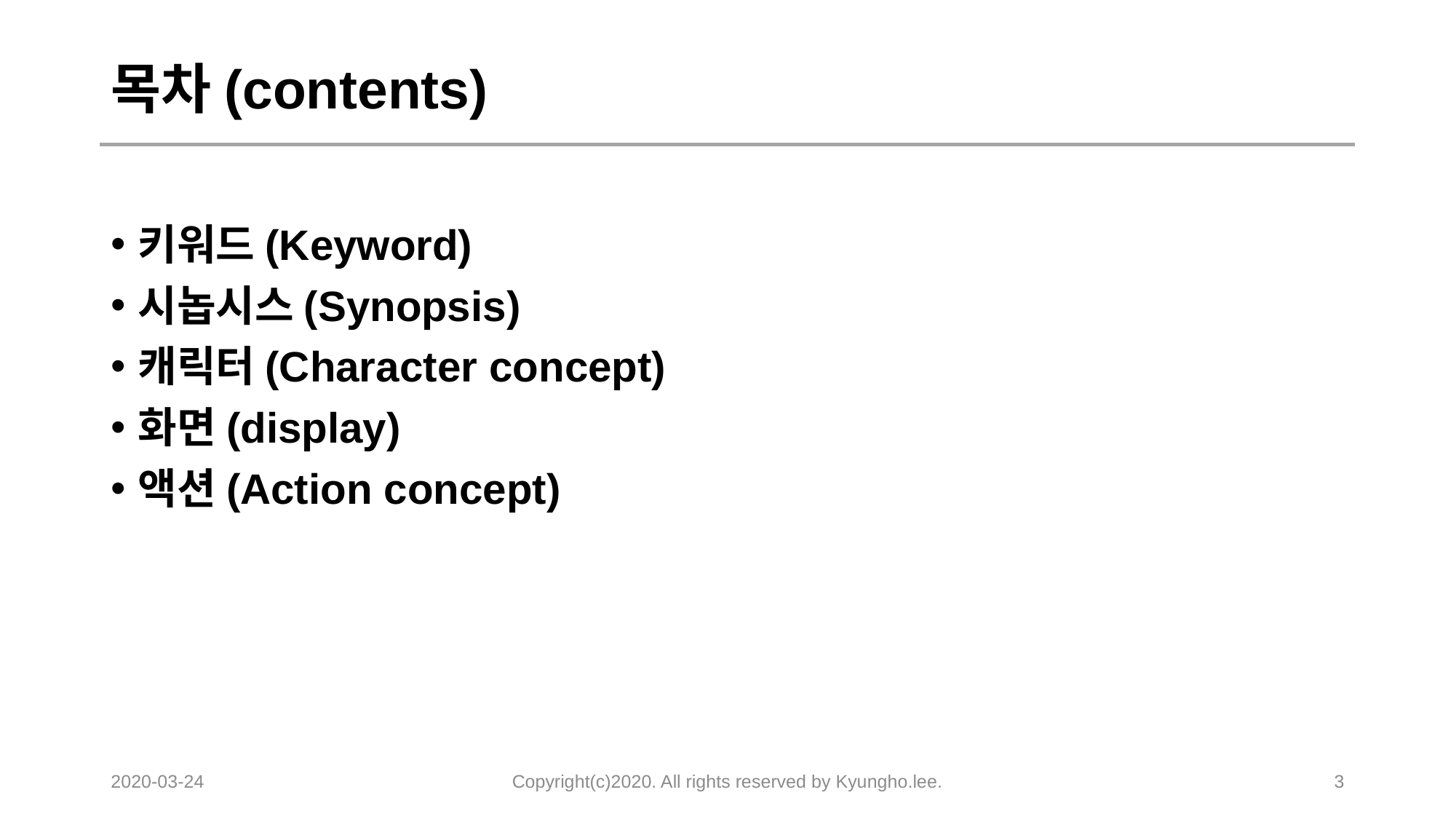

# 목차(contents)
키워드(Keyword)
시놉시스(Synopsis)
캐릭터(Character concept)
화면(display)
액션(Action concept)
2020-03-24
Copyright(c)2020. All rights reserved by Kyungho.lee.
3